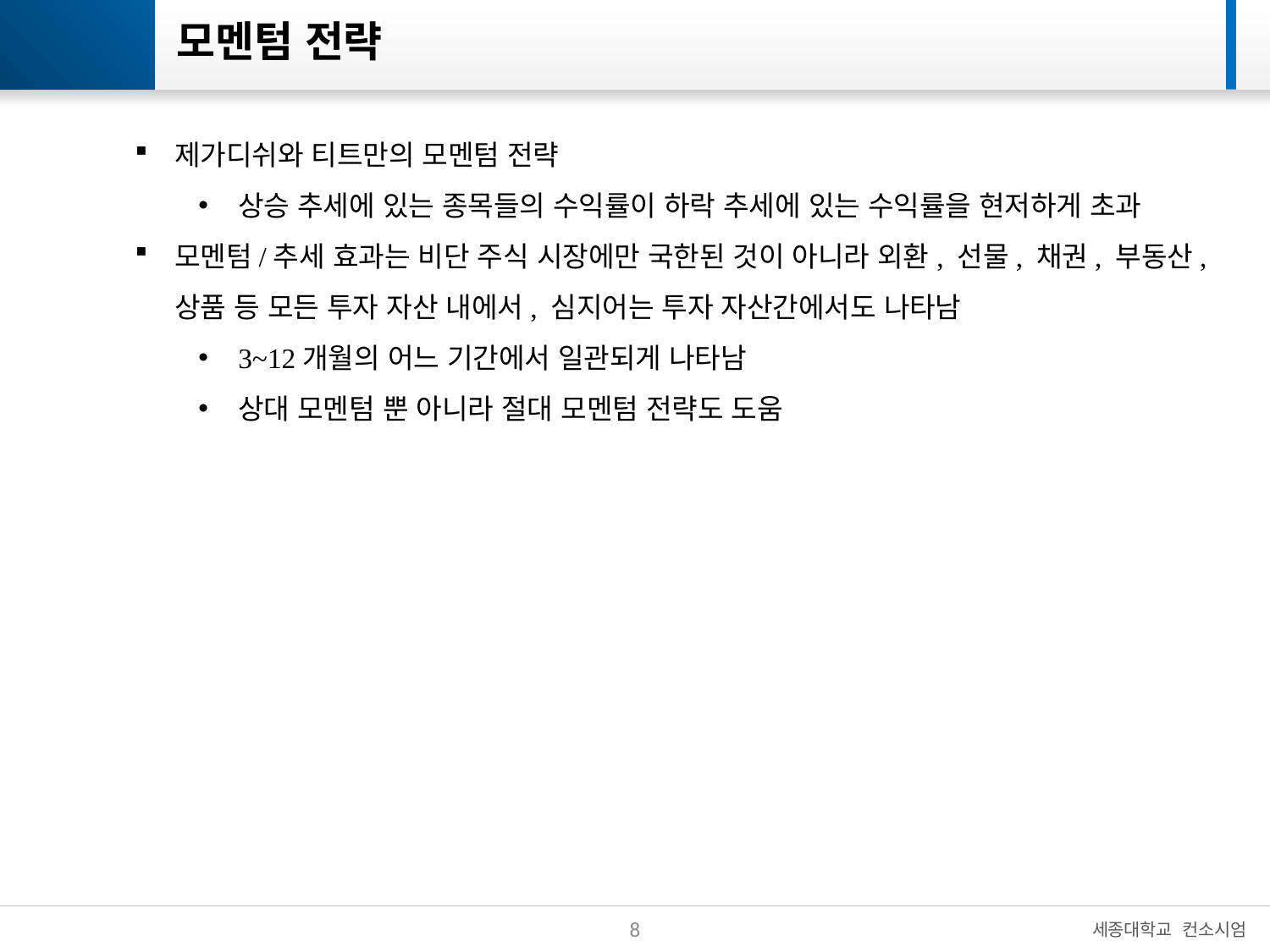

# 모멘텀 전략
제가디쉬와 티트만의 모멘텀 전략
상승 추세에 있는 종목들의 수익률이 하락 추세에 있는 수익률을 현저하게 초과
모멘텀/추세 효과는 비단 주식 시장에만 국한된 것이 아니라 외환, 선물, 채권, 부동산, 상품 등 모든 투자 자산 내에서, 심지어는 투자 자산간에서도 나타남
3~12개월의 어느 기간에서 일관되게 나타남
상대 모멘텀 뿐 아니라 절대 모멘텀 전략도 도움